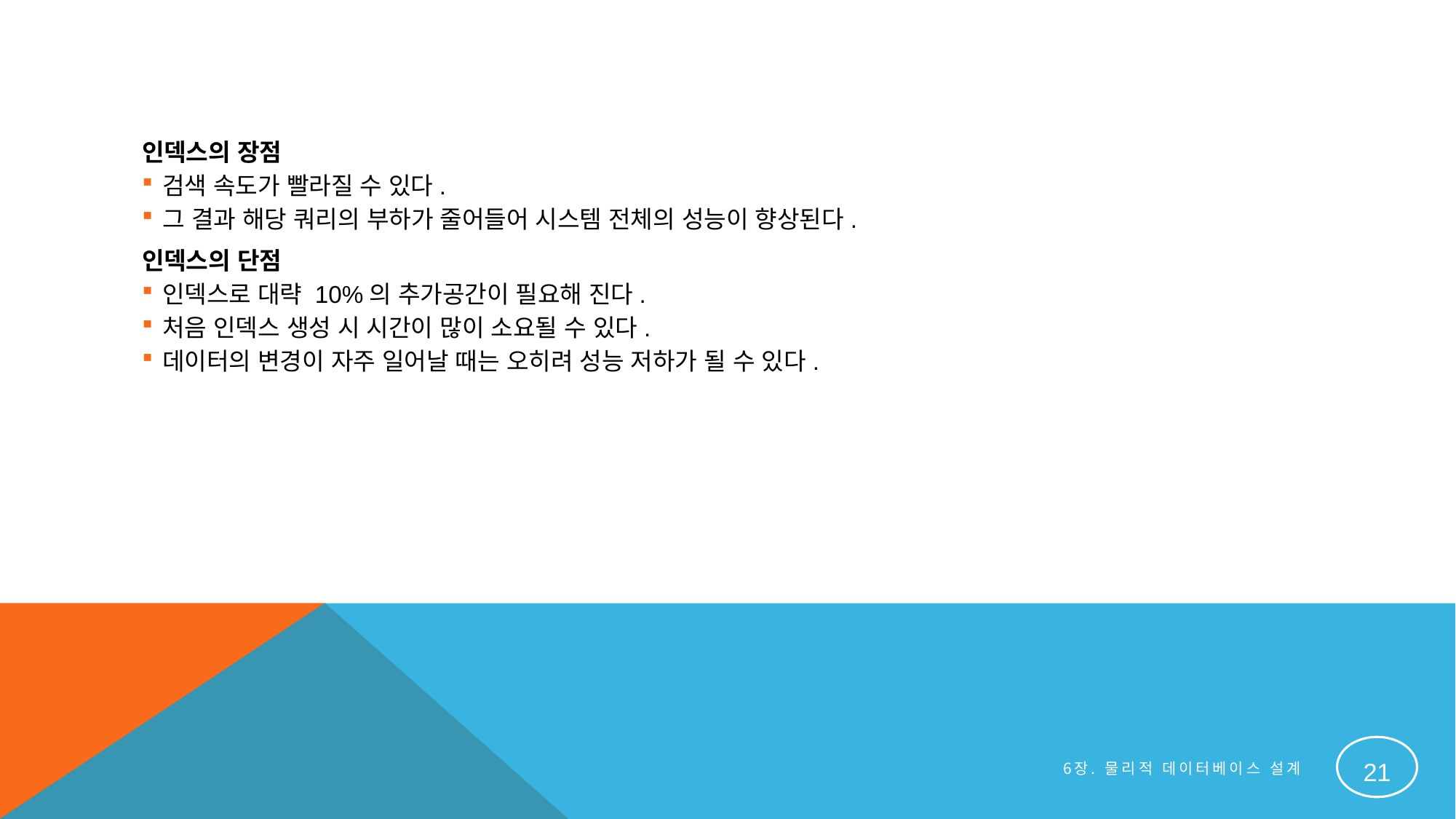

#
인덱스의 장점
검색 속도가 빨라질 수 있다.
그 결과 해당 쿼리의 부하가 줄어들어 시스템 전체의 성능이 향상된다.
인덱스의 단점
인덱스로 대략 10%의 추가공간이 필요해 진다.
처음 인덱스 생성 시 시간이 많이 소요될 수 있다.
데이터의 변경이 자주 일어날 때는 오히려 성능 저하가 될 수 있다.
21
6장. 물리적 데이터베이스 설계